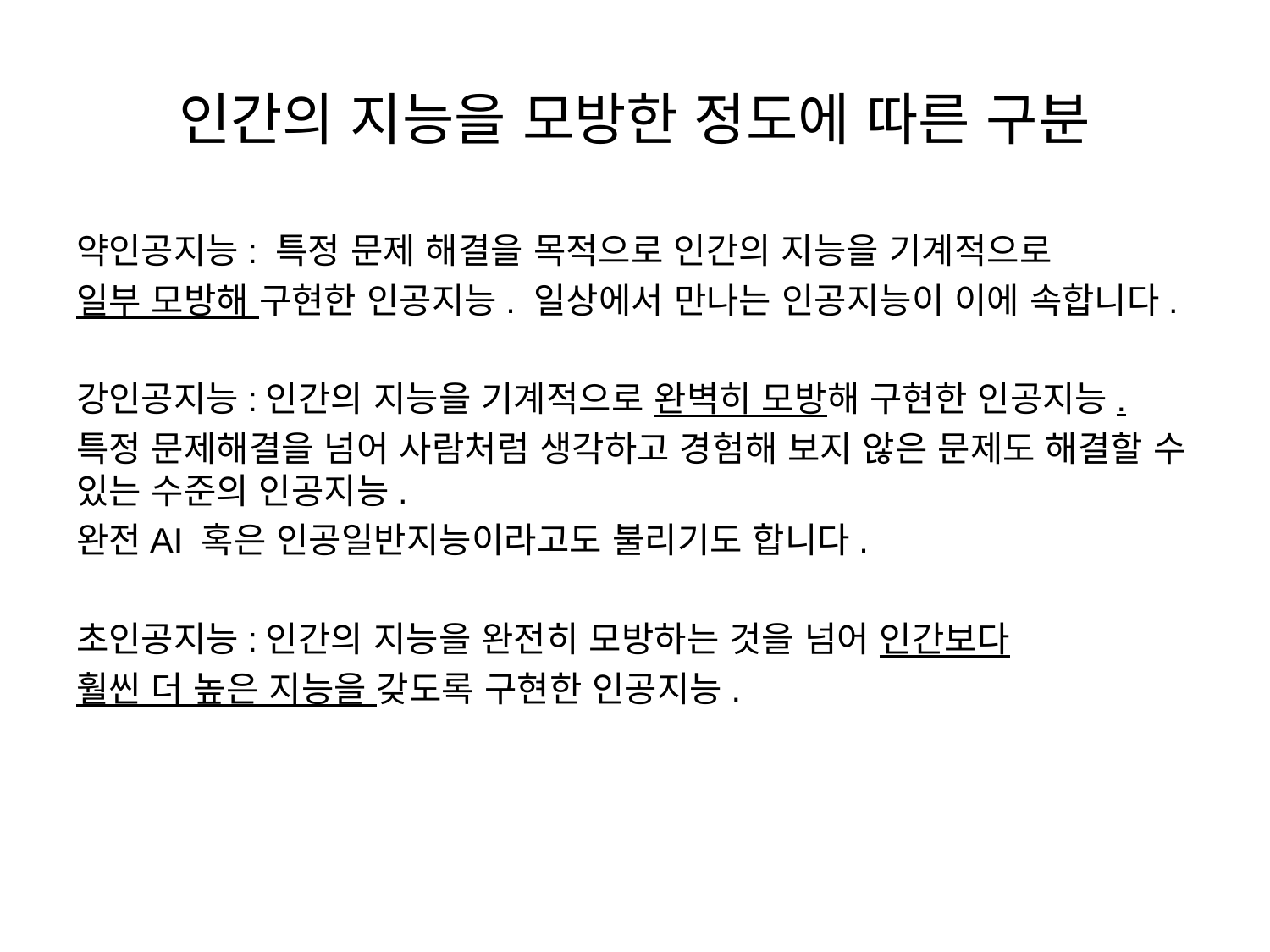

# 인간의 지능을 모방한 정도에 따른 구분
약인공지능: 특정 문제 해결을 목적으로 인간의 지능을 기계적으로
일부 모방해 구현한 인공지능. 일상에서 만나는 인공지능이 이에 속합니다.

강인공지능:인간의 지능을 기계적으로 완벽히 모방해 구현한 인공지능.
특정 문제해결을 넘어 사람처럼 생각하고 경험해 보지 않은 문제도 해결할 수 있는 수준의 인공지능.
완전AI 혹은 인공일반지능이라고도 불리기도 합니다.

초인공지능:인간의 지능을 완전히 모방하는 것을 넘어 인간보다
훨씬 더 높은 지능을 갖도록 구현한 인공지능.